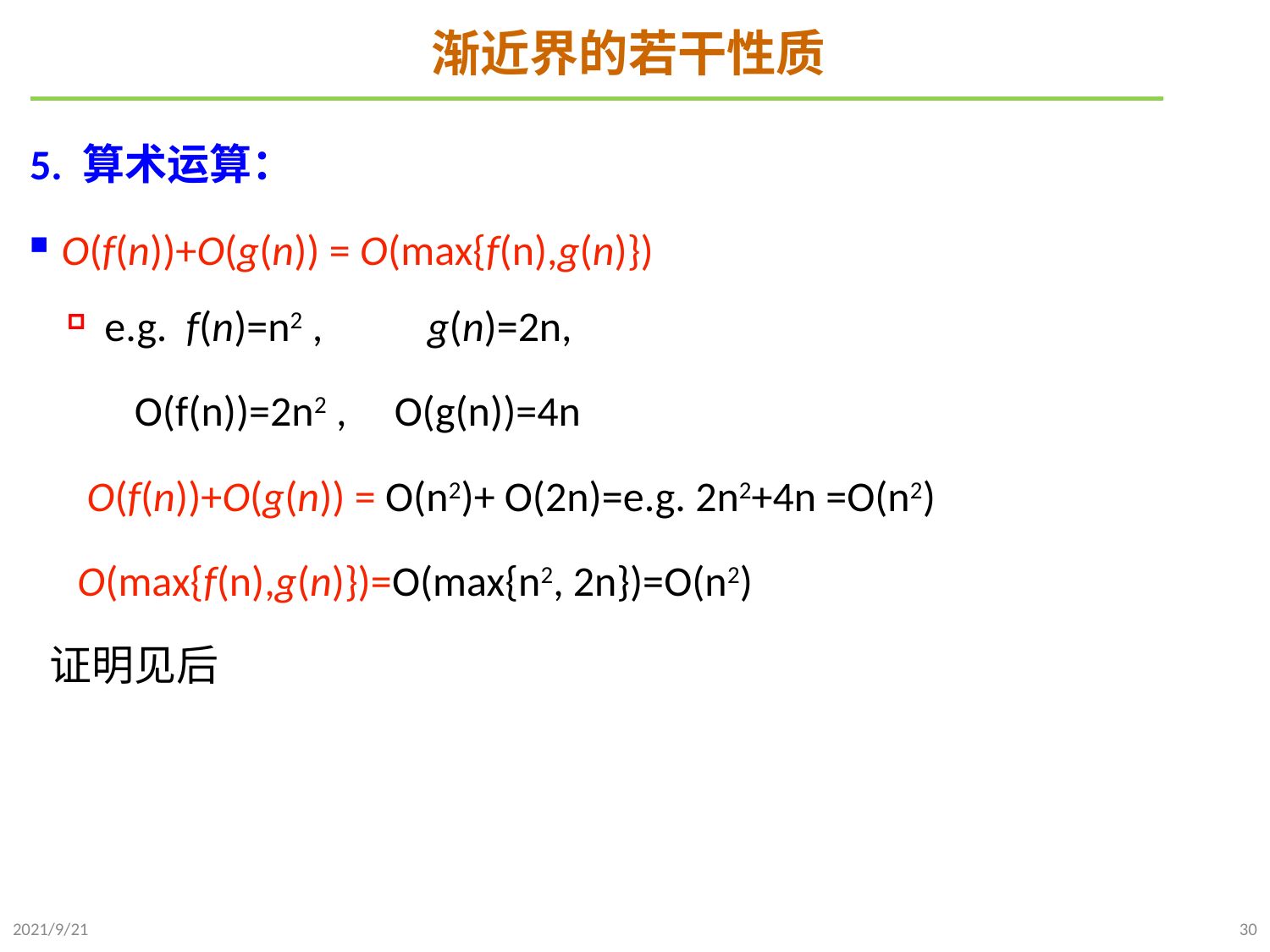

# 渐近界的若干性质
5. 算术运算：
O(f(n))+O(g(n)) = O(max{f(n),g(n)})
e.g.  f(n)=n2 ,           g(n)=2n,
           O(f(n))=2n2 ,     O(g(n))=4n
      O(f(n))+O(g(n)) = O(n2)+ O(2n)=e.g. 2n2+4n =O(n2)
     O(max{f(n),g(n)})=O(max{n2, 2n})=O(n2)
 证明见后

2021/9/21
30